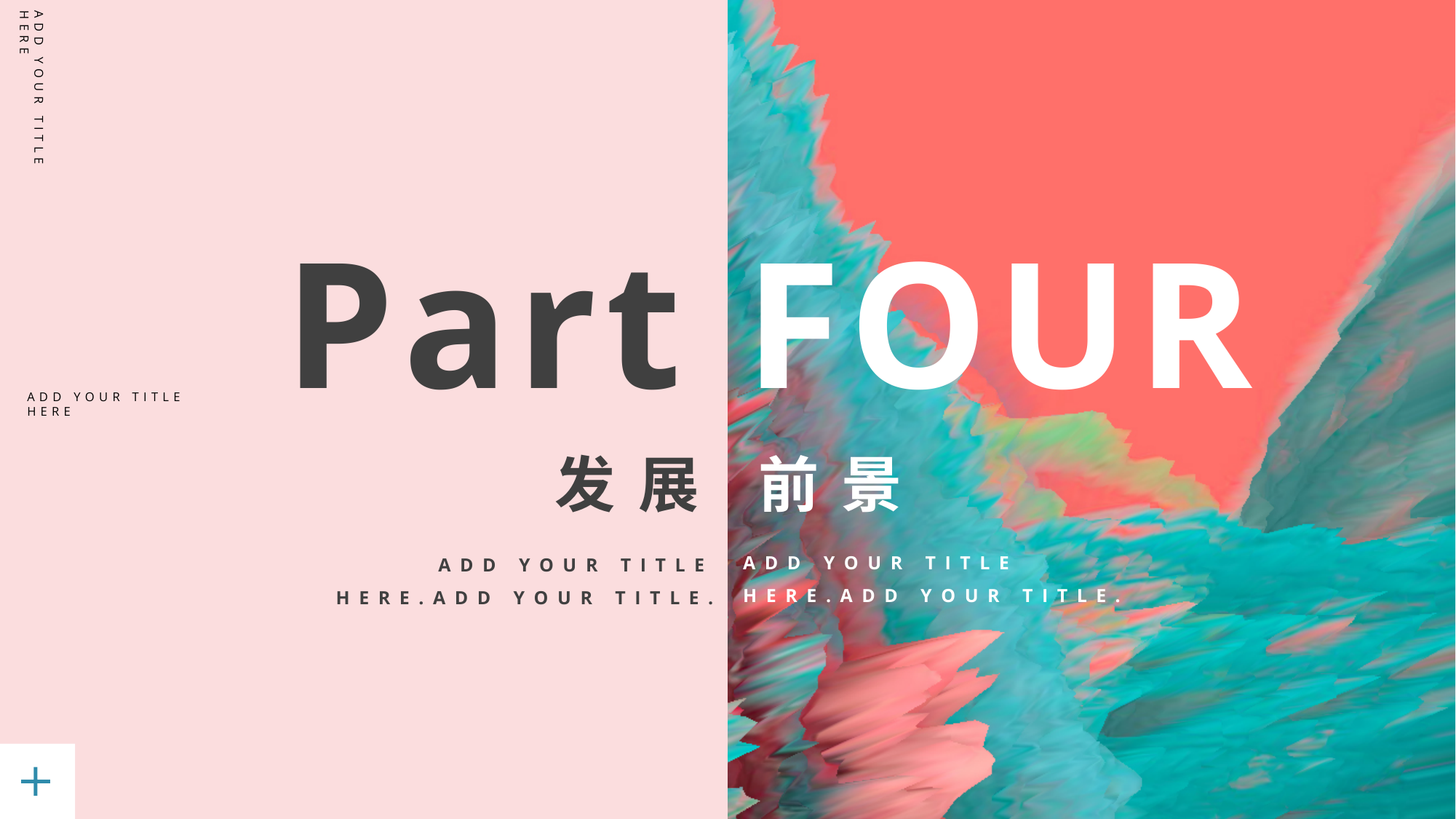

ADD YOUR TITLE HERE
Part FOUR
发展 前景
ADD YOUR TITLE HERE.ADD YOUR TITLE.
ADD YOUR TITLE HERE.ADD YOUR TITLE.
ADD YOUR TITLE HERE